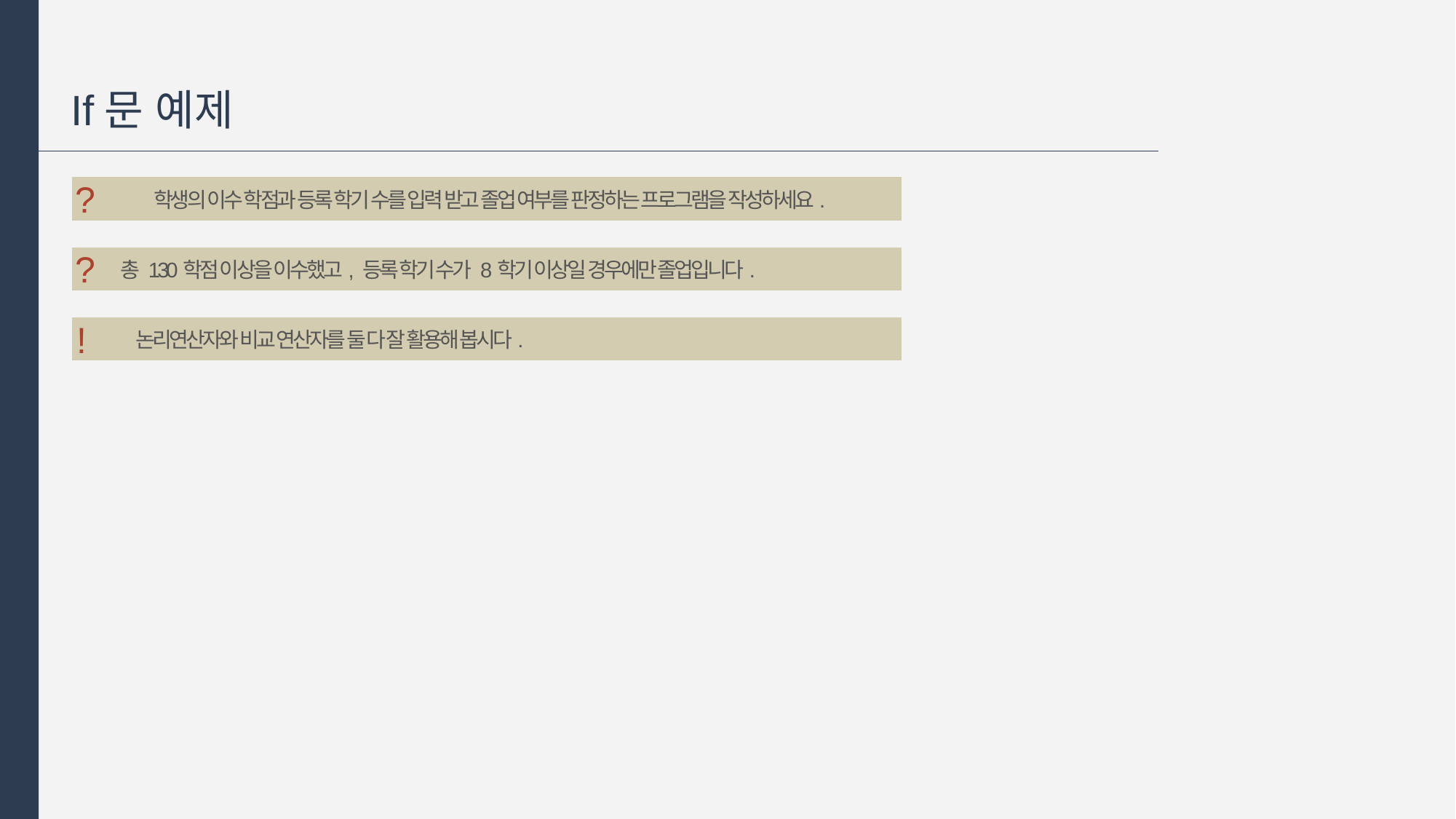

If문 예제
?

학생의 이수 학점과 등록 학기 수를 입력 받고 졸업 여부를 판정하는 프로그램을 작성하세요.
?

총 130학점 이상을 이수했고, 등록 학기 수가 8학기 이상일 경우에만 졸업입니다.
!

논리연산자와 비교 연산자를 둘 다 잘 활용해 봅시다.